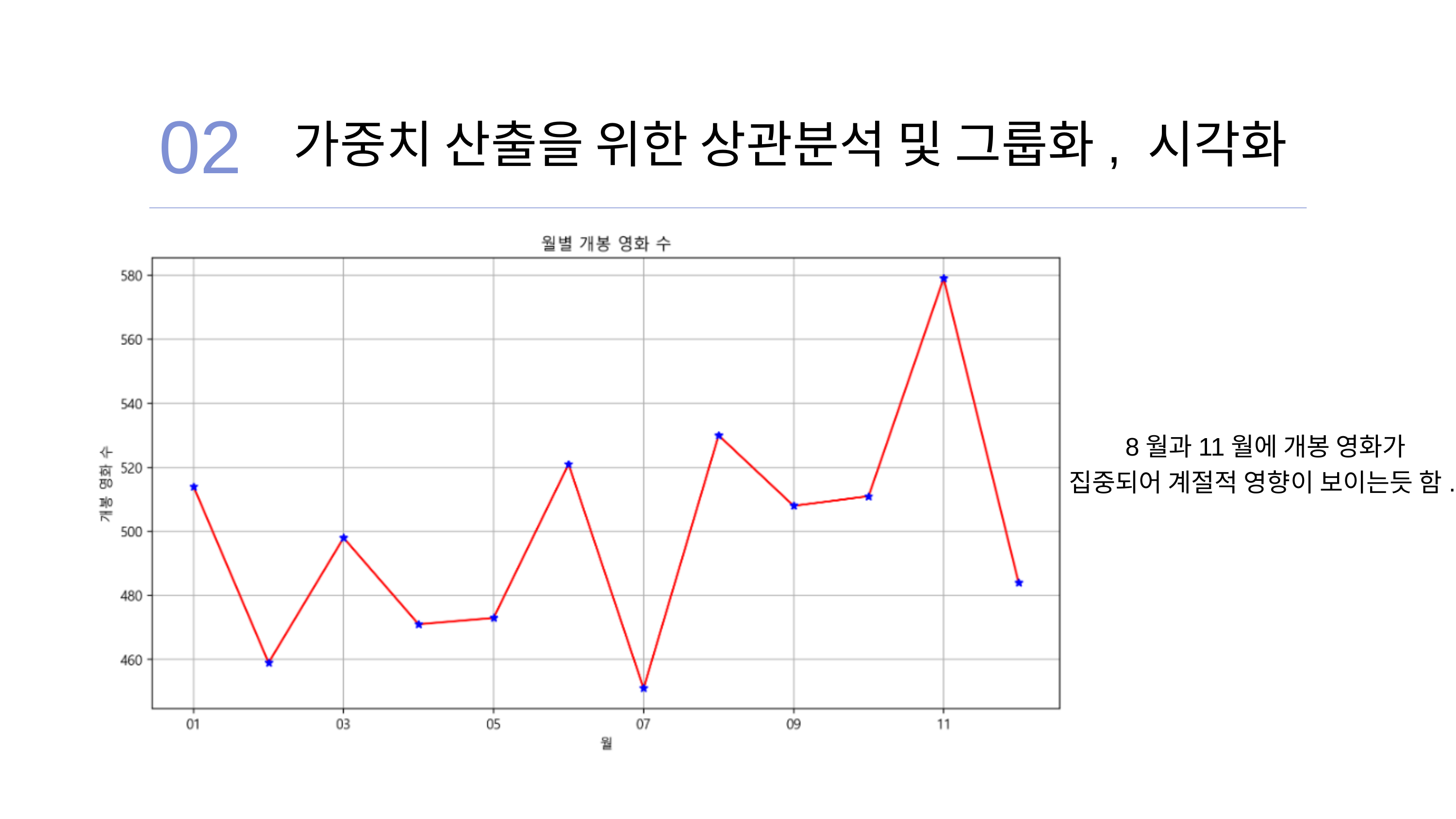

02
 가중치 산출을 위한 상관분석 및 그룹화, 시각화

 8월과11월에 개봉 영화가 집중되어 계절적 영향이 보이는듯 함.